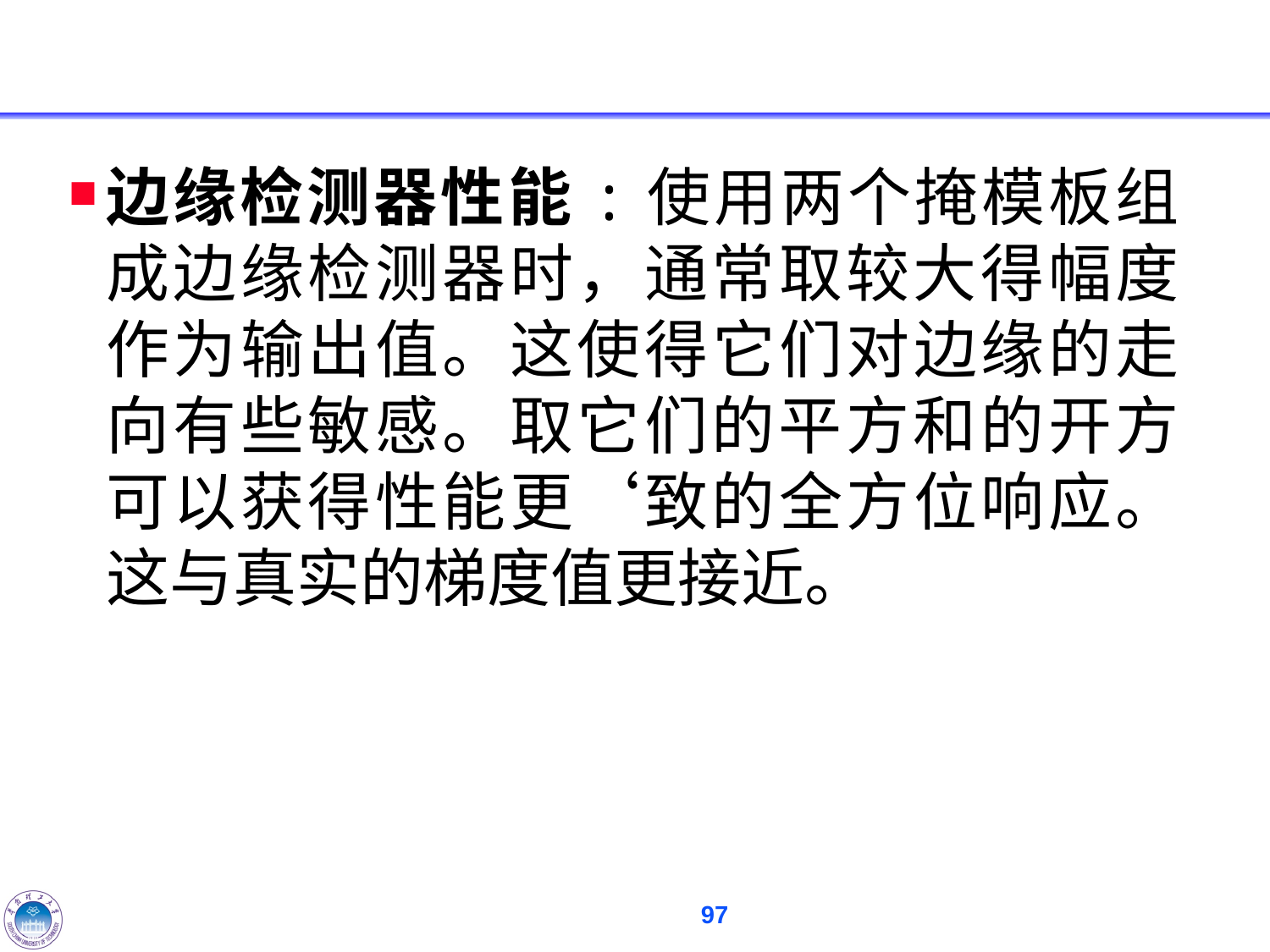

#
边缘检测器性能:使用两个掩模板组成边缘检测器时，通常取较大得幅度作为输出值。这使得它们对边缘的走向有些敏感。取它们的平方和的开方可以获得性能更‘致的全方位响应。这与真实的梯度值更接近。